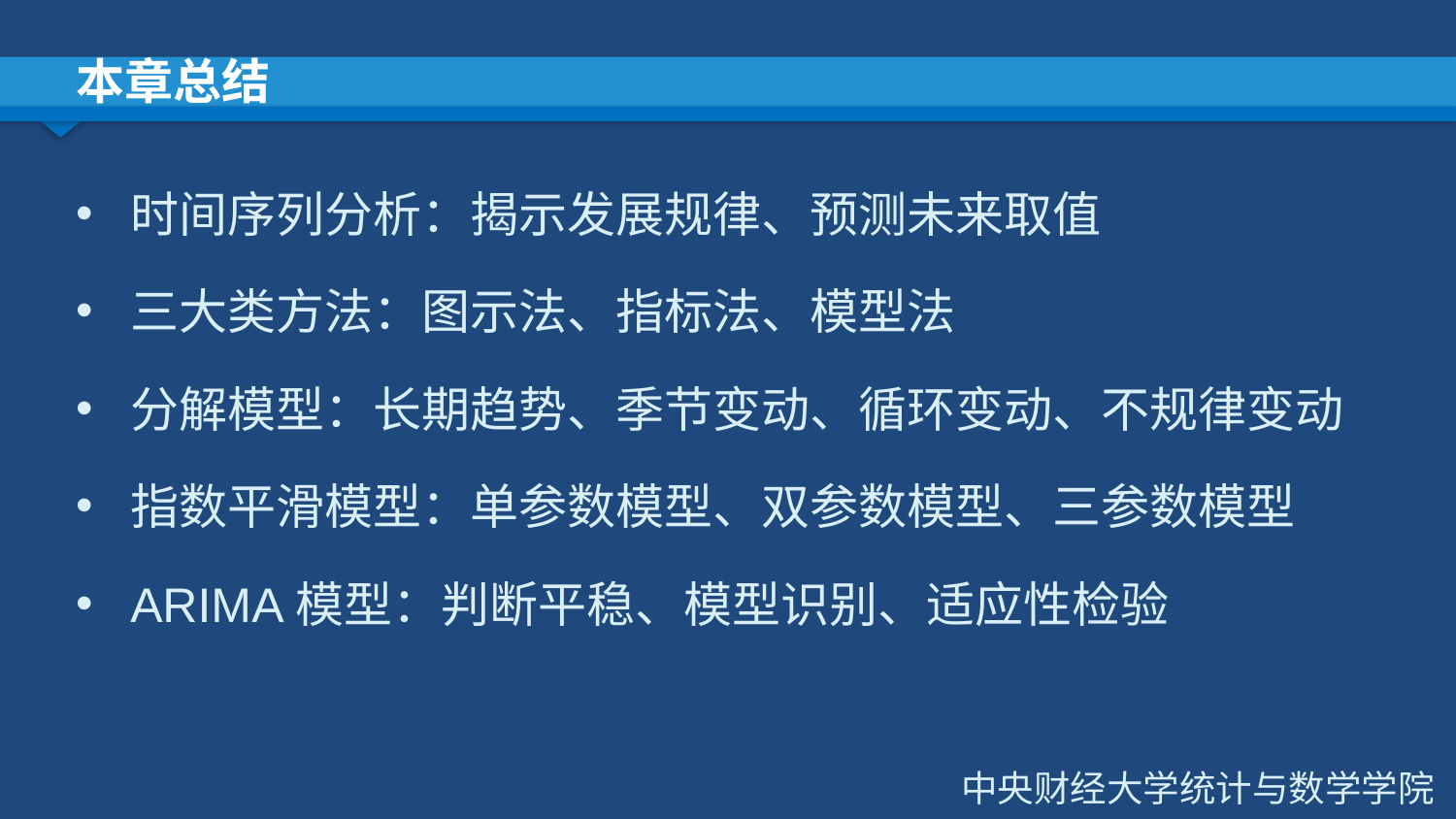

# 本章总结
时间序列分析：揭示发展规律、预测未来取值
三大类方法：图示法、指标法、模型法
分解模型：长期趋势、季节变动、循环变动、不规律变动
指数平滑模型：单参数模型、双参数模型、三参数模型
ARIMA模型：判断平稳、模型识别、适应性检验